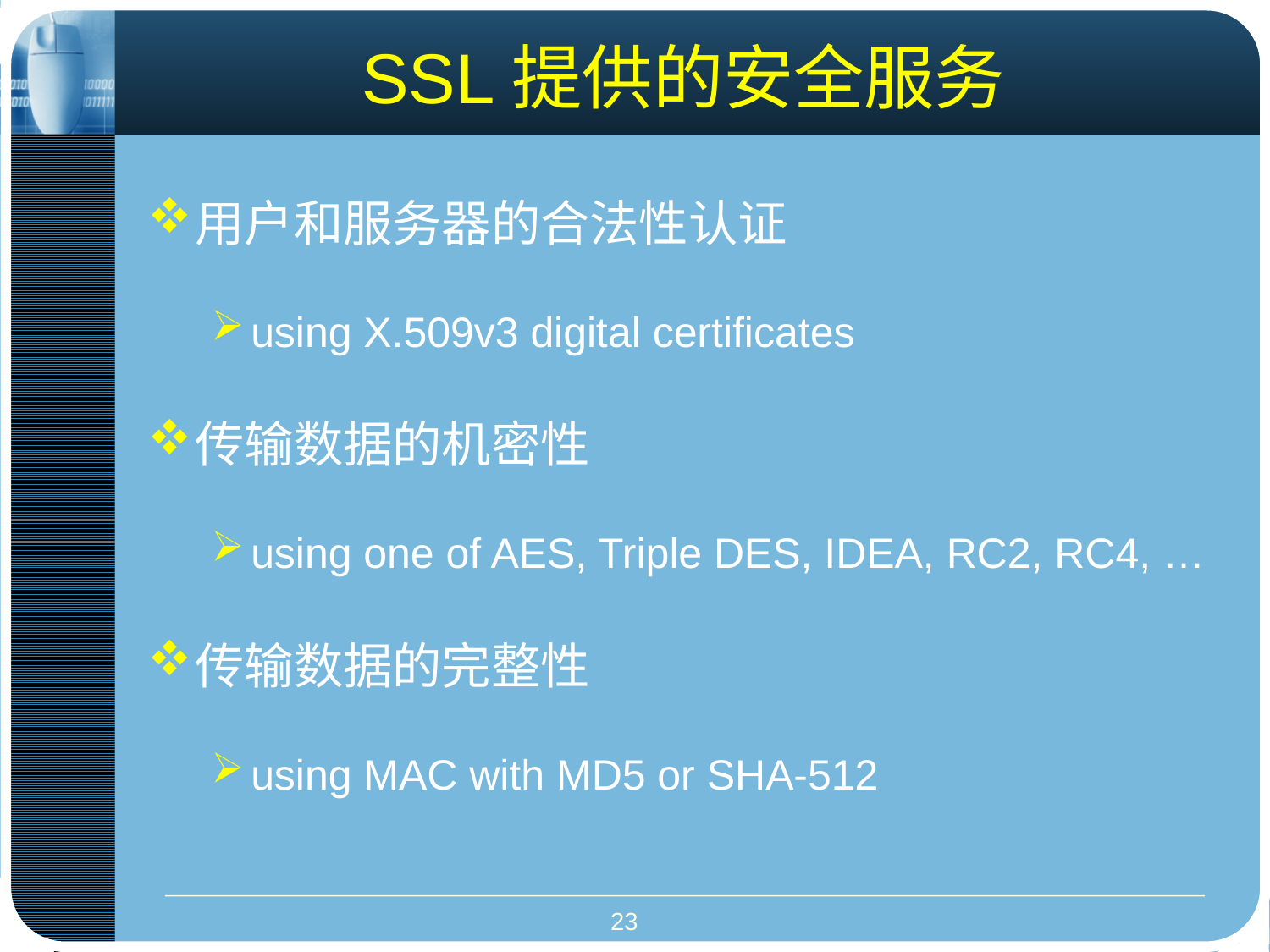

# SSL提供的安全服务
用户和服务器的合法性认证
using X.509v3 digital certificates
传输数据的机密性
using one of AES, Triple DES, IDEA, RC2, RC4, …
传输数据的完整性
using MAC with MD5 or SHA-512

23